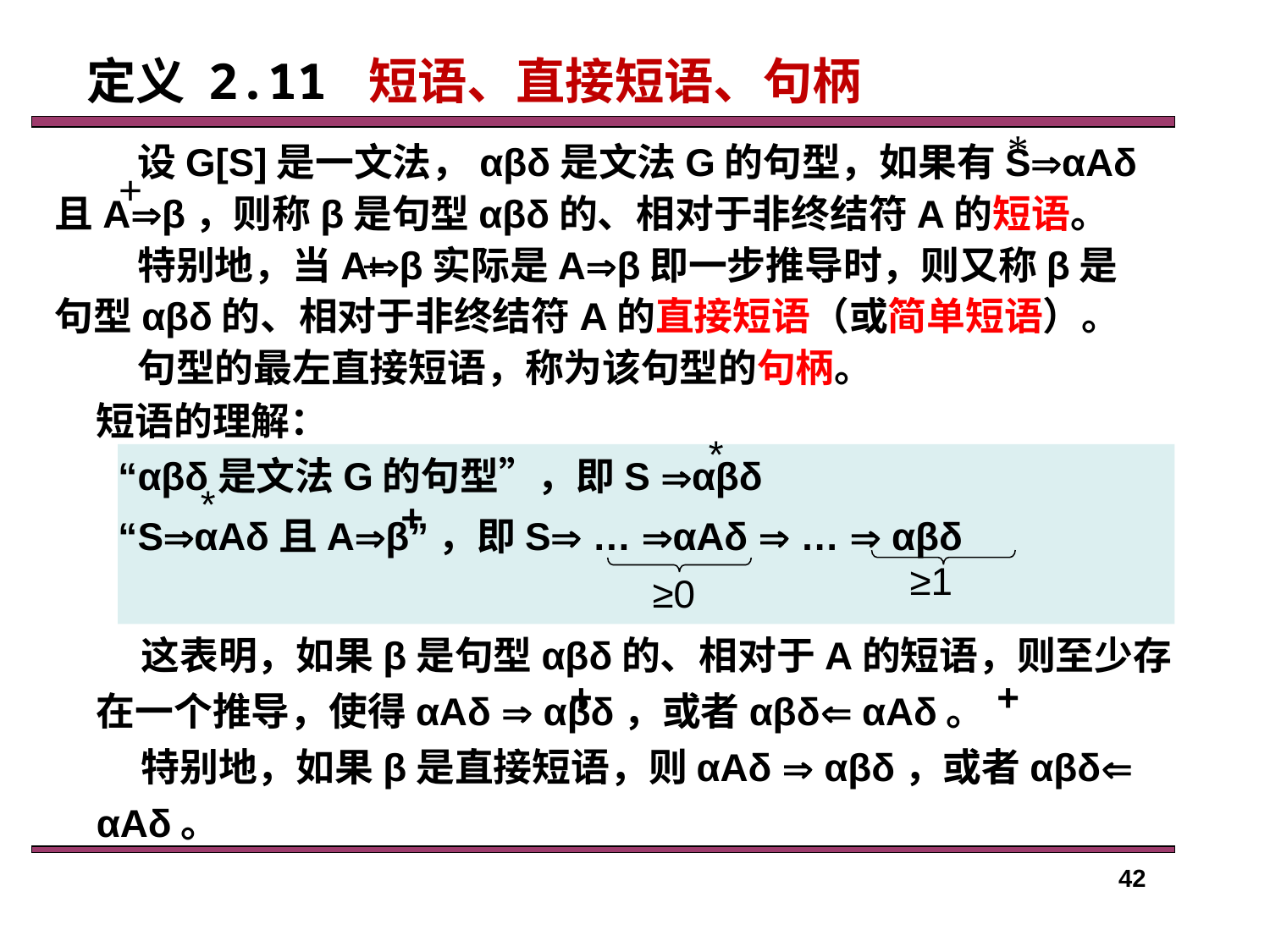

定义 2.11 短语、直接短语、句柄
*
设G[S]是一文法，αβδ是文法G的句型，如果有S⇒αAδ且A⇒β，则称β是句型αβδ的、相对于非终结符A的短语。
特别地，当A⇒β实际是A⇒β即一步推导时，则又称β是句型αβδ的、相对于非终结符A的直接短语（或简单短语）。
句型的最左直接短语，称为该句型的句柄。
+
+
短语的理解：
  “αβδ是文法G的句型”，即S ⇒αβδ
  “S⇒αAδ且A⇒β”，即S⇒ … ⇒αAδ ⇒ … ⇒ αβδ

    这表明，如果β是句型αβδ的、相对于A的短语，则至少存在一个推导，使得αAδ ⇒ αβδ，或者αβδ⇐ αAδ。
    特别地，如果β是直接短语，则αAδ ⇒ αβδ，或者αβδ⇐ αAδ。

*
*
+

≥1
≥0
+
+

42